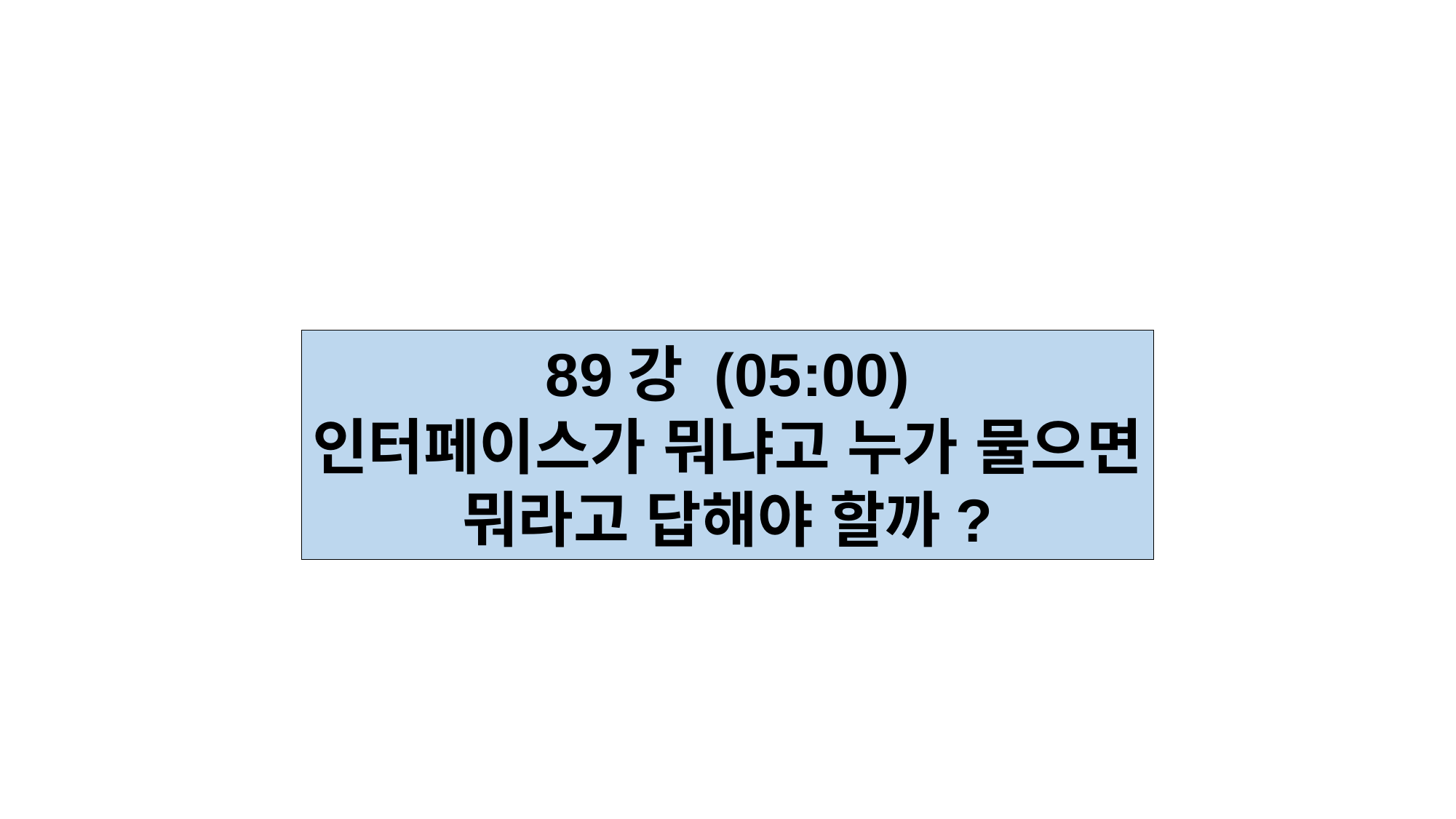

89강 (05:00)
인터페이스가 뭐냐고 누가 물으면
뭐라고 답해야 할까?